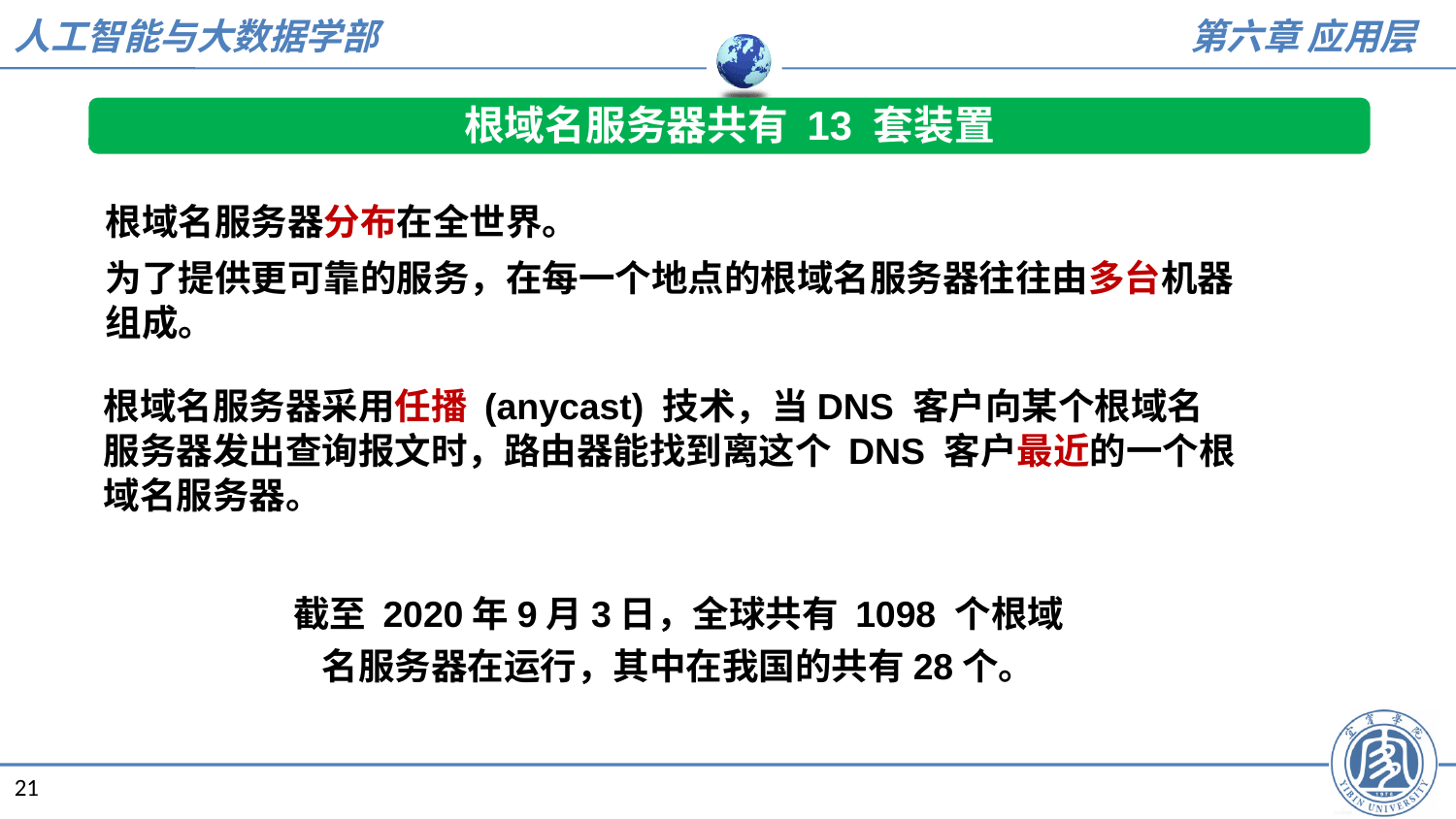

根域名服务器共有 13 套装置

根域名服务器分布在全世界。
为了提供更可靠的服务，在每一个地点的根域名服务器往往由多台机器组成。
根域名服务器采用任播 (anycast) 技术，当DNS 客户向某个根域名服务器发出查询报文时，路由器能找到离这个 DNS 客户最近的一个根域名服务器。
截至 2020年9月3日，全球共有 1098 个根域名服务器在运行，其中在我国的共有28个。
21